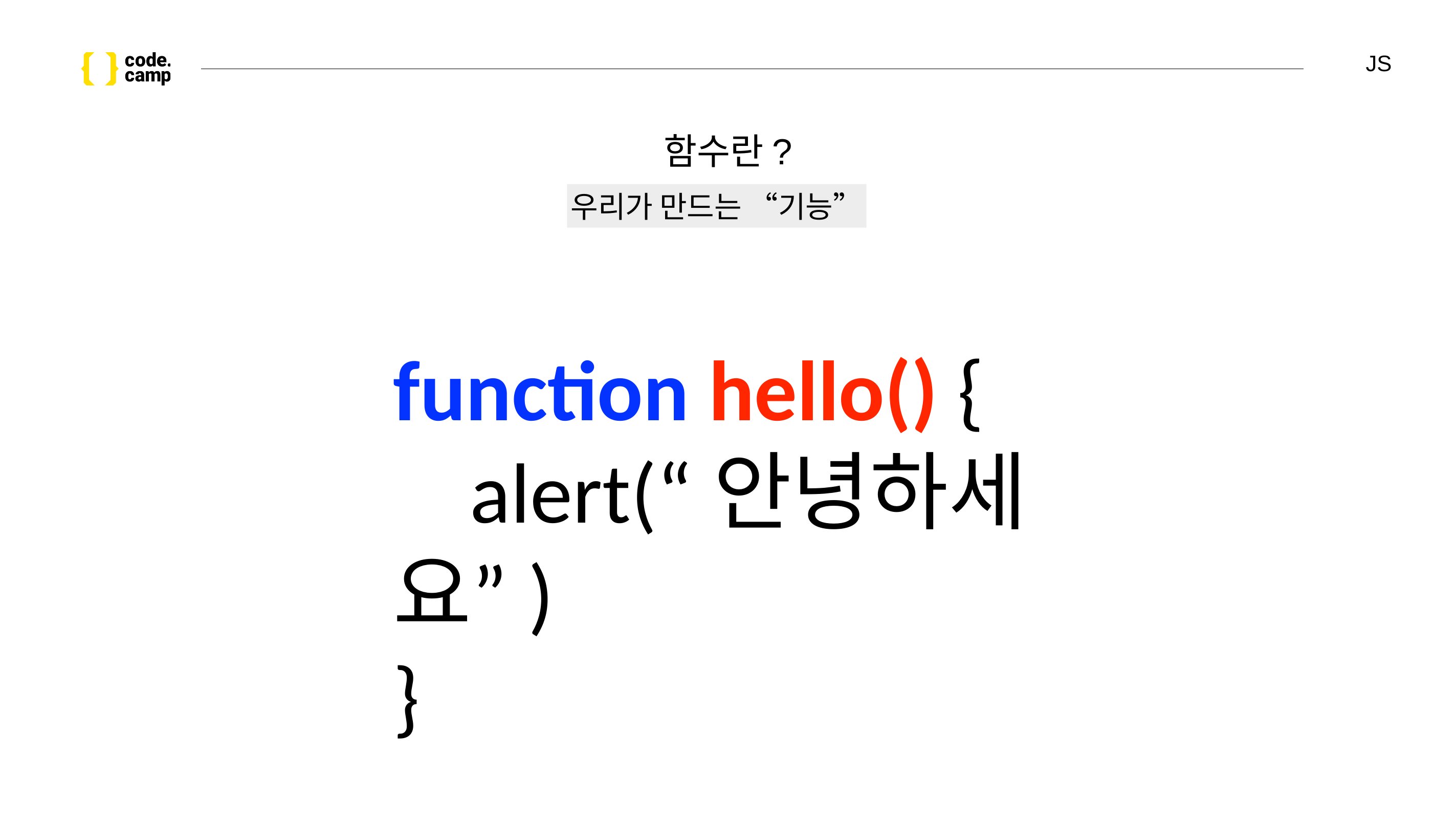

# JS

함수란?
우리가 만드는 “기능”
function hello() {
alert(“안녕하세요”)
}